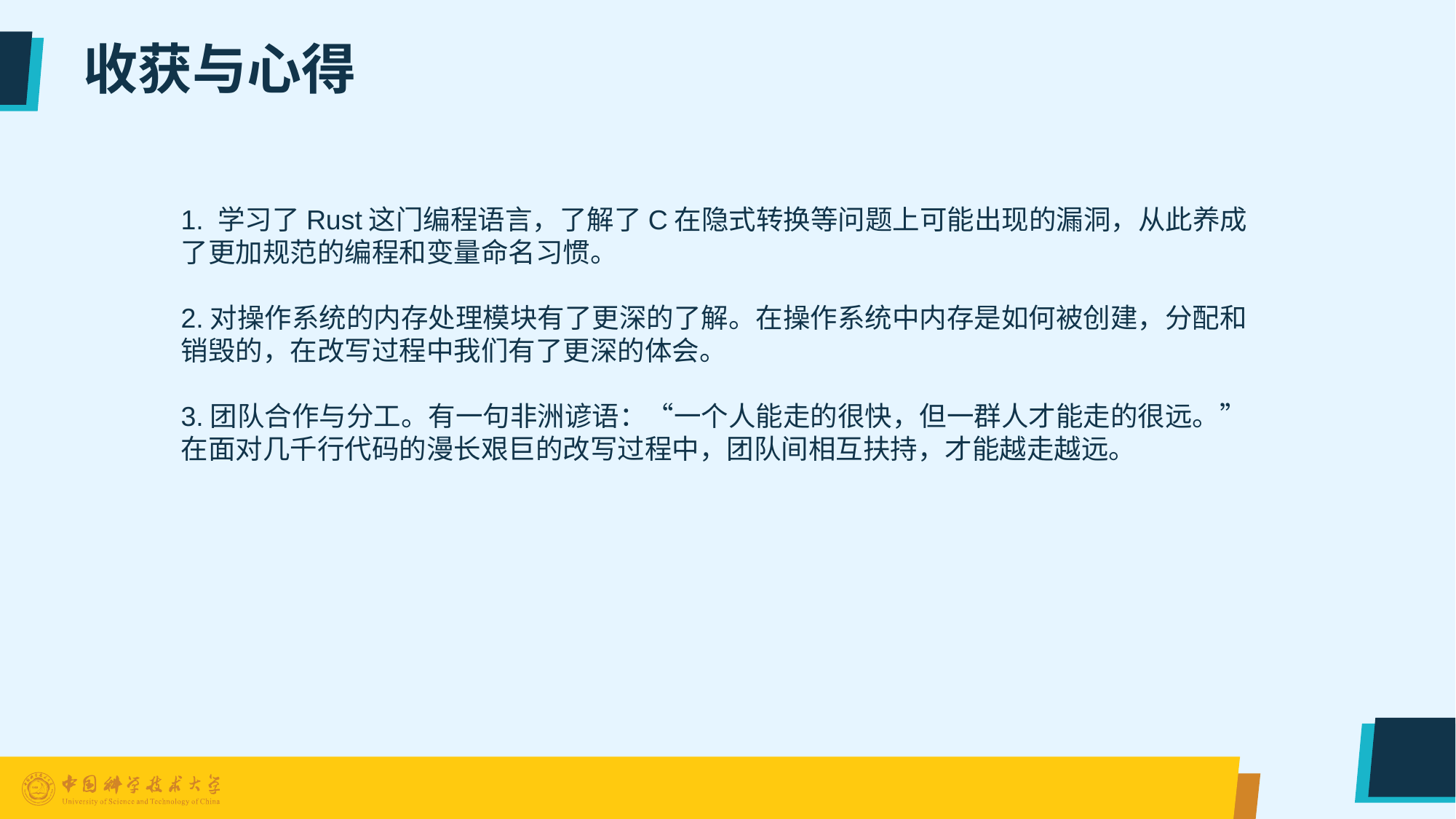

# 收获与心得
1. 学习了Rust这门编程语言，了解了C在隐式转换等问题上可能出现的漏洞，从此养成了更加规范的编程和变量命名习惯。

2.对操作系统的内存处理模块有了更深的了解。在操作系统中内存是如何被创建，分配和销毁的，在改写过程中我们有了更深的体会。

3.团队合作与分工。有一句非洲谚语：“一个人能走的很快，但一群人才能走的很远。”在面对几千行代码的漫长艰巨的改写过程中，团队间相互扶持，才能越走越远。

30